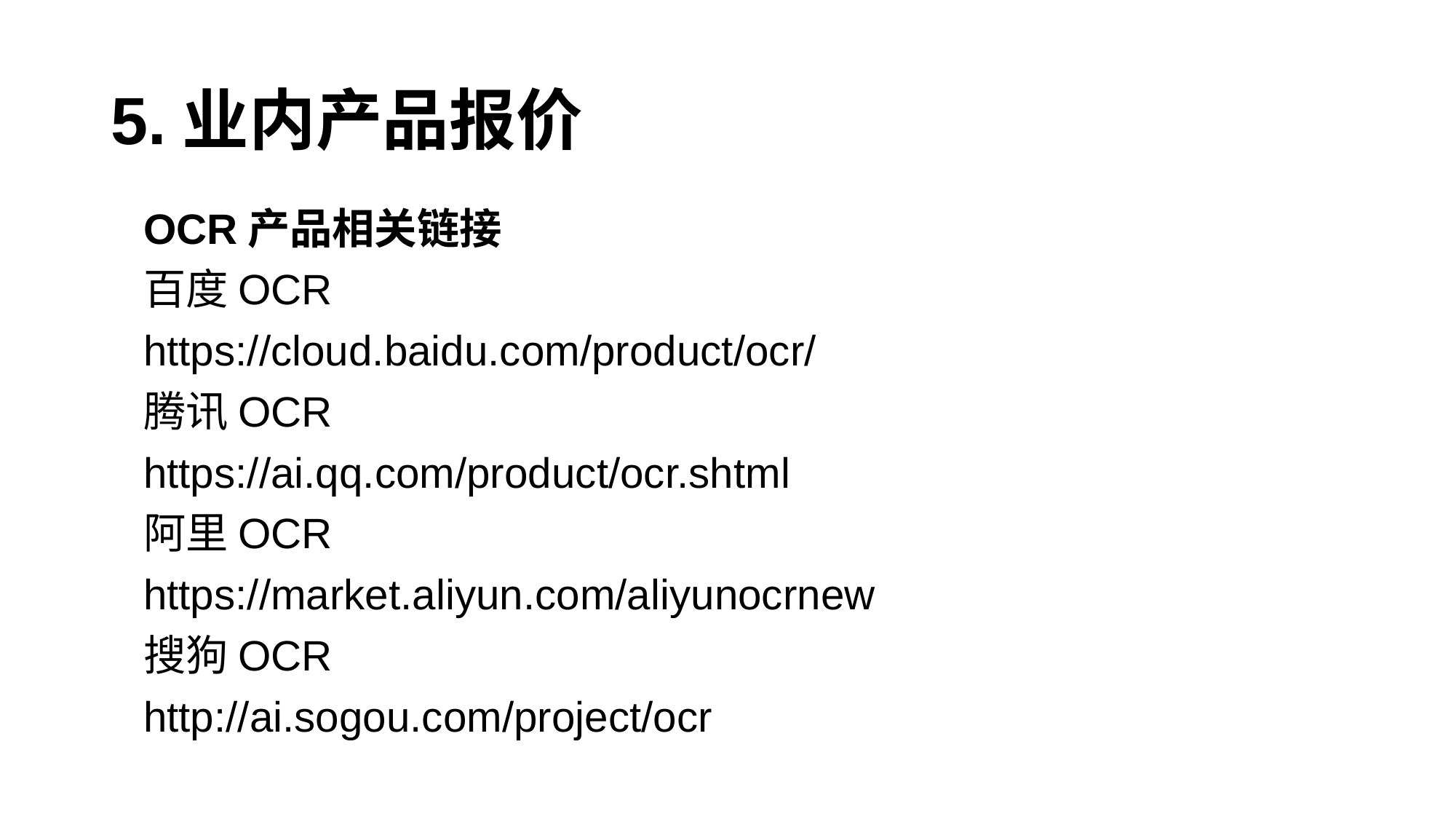

# 5.业内产品报价
OCR产品相关链接
百度OCR
https://cloud.baidu.com/product/ocr/
腾讯OCR
https://ai.qq.com/product/ocr.shtml
阿里OCR
https://market.aliyun.com/aliyunocrnew
搜狗OCR
http://ai.sogou.com/project/ocr